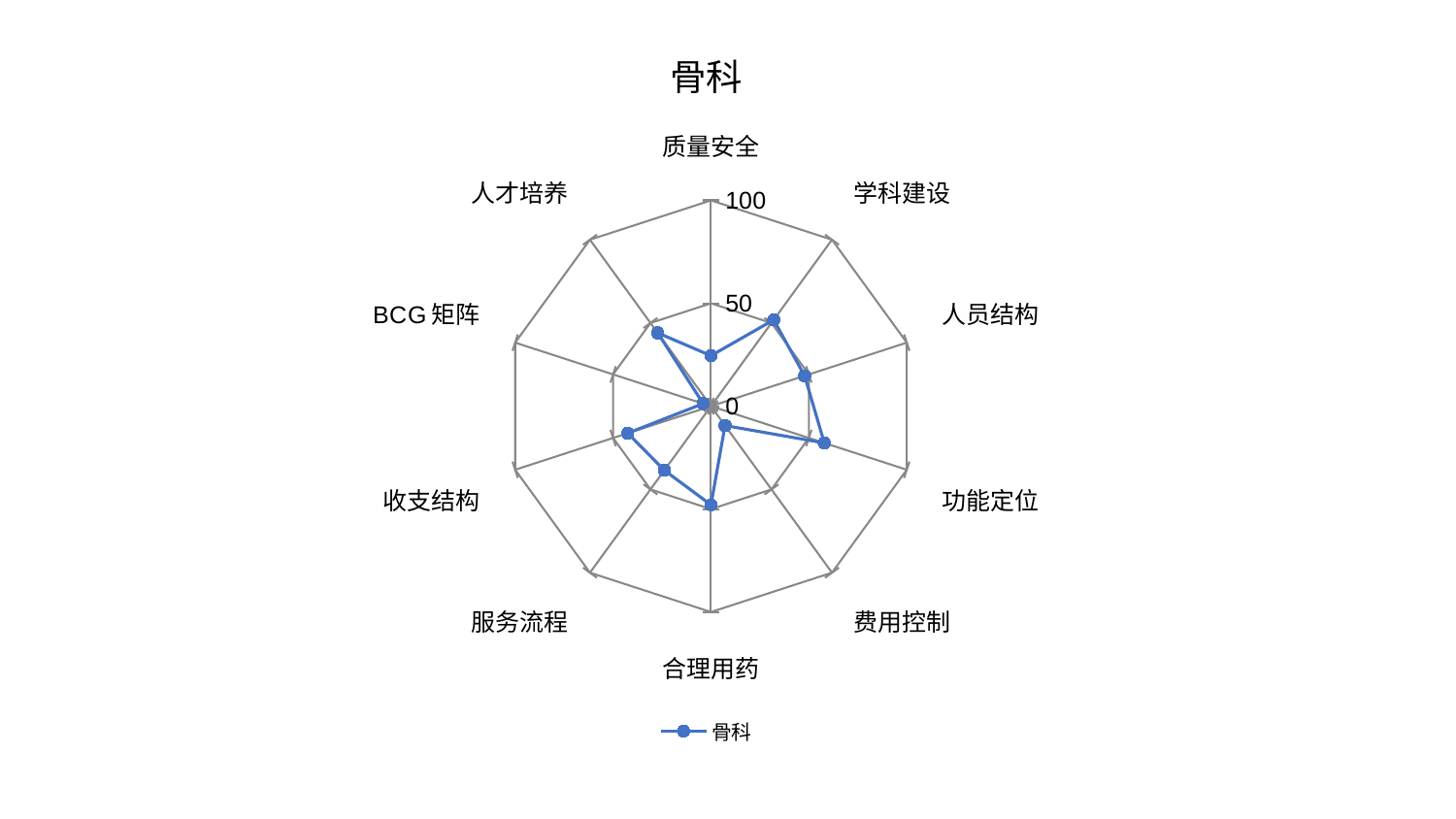

### Chart: 骨科

| Category | 骨科 |
|---|---|
| 质量安全 | 24.532674847440127 |
| 学科建设 | 51.82911485182159 |
| 人员结构 | 47.83409568217984 |
| 功能定位 | 57.87971814171731 |
| 费用控制 | 11.638526635334985 |
| 合理用药 | 47.94116426157983 |
| 服务流程 | 38.52664344861258 |
| 收支结构 | 42.50840427736719 |
| BCG矩阵 | 4.008932336588046 |
| 人才培养 | 44.03948519603818 |
152